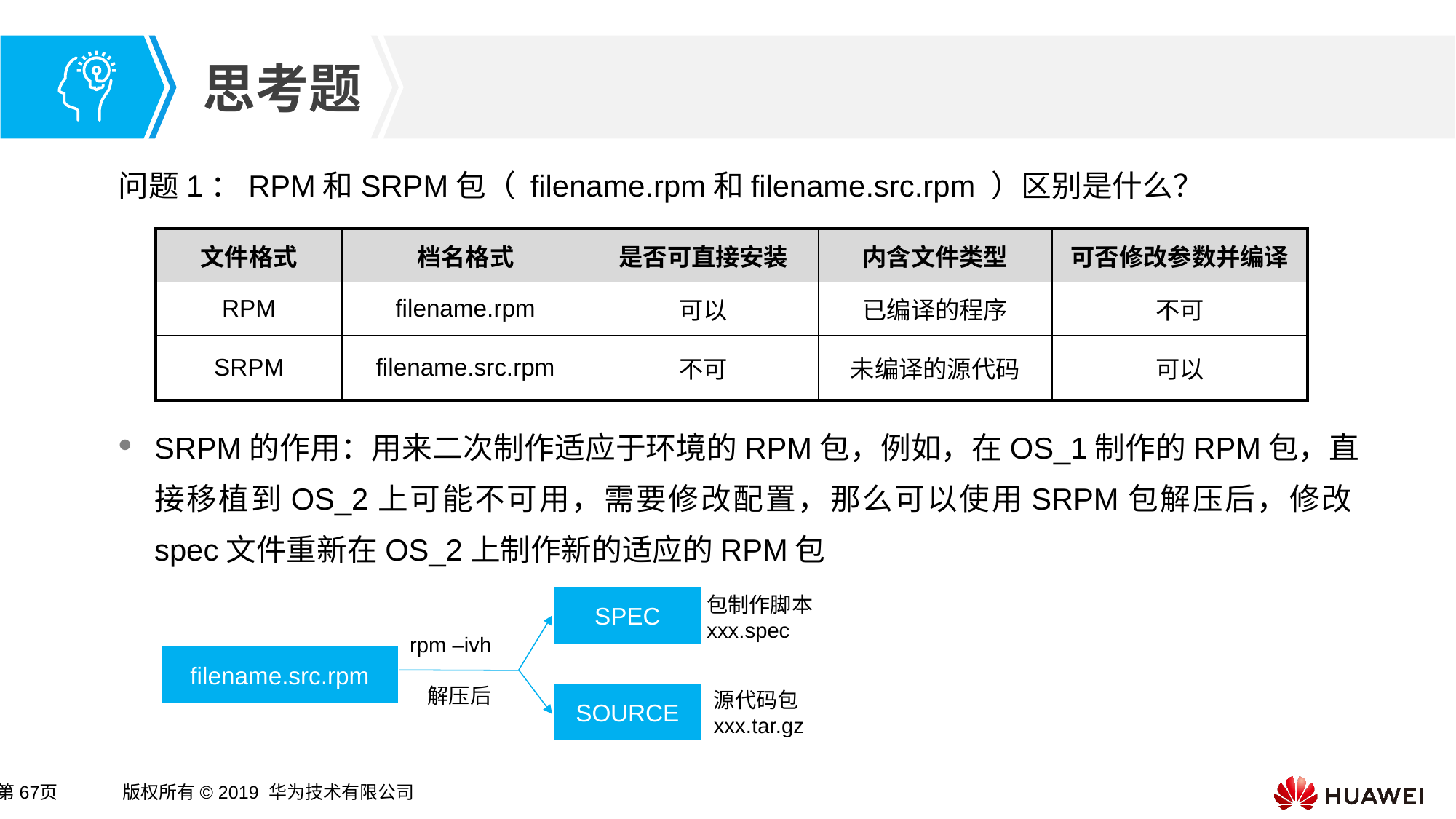

问题1：RPM和SRPM包（ filename.rpm和filename.src.rpm ）区别是什么？

| 文件格式 | 档名格式 | 是否可直接安装 | 内含文件类型 | 可否修改参数并编译 |
| --- | --- | --- | --- | --- |
| RPM | filename.rpm | 可以 | 已编译的程序 | 不可 |
| SRPM | filename.src.rpm | 不可 | 未编译的源代码 | 可以 |
SRPM的作用：用来二次制作适应于环境的RPM包，例如，在OS_1制作的RPM包，直接移植到OS_2上可能不可用，需要修改配置，那么可以使用SRPM包解压后，修改spec文件重新在OS_2上制作新的适应的RPM包

SPEC
包制作脚本
xxx.spec
 rpm –ivh

    解压后
filename.src.rpm
源代码包
xxx.tar.gz
SOURCE